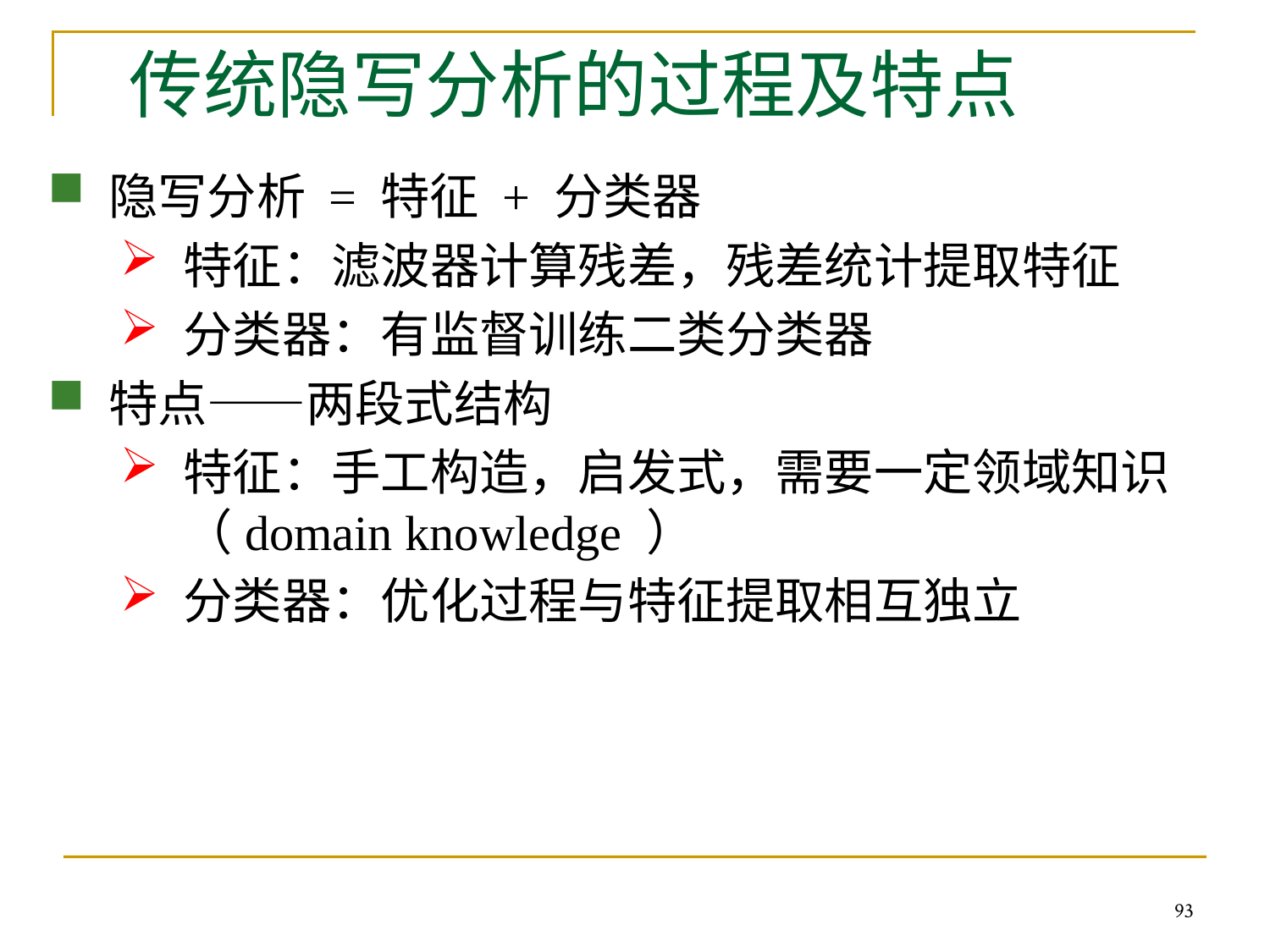

# 传统隐写分析的过程及特点
隐写分析 = 特征 + 分类器
特征：滤波器计算残差，残差统计提取特征
分类器：有监督训练二类分类器
特点——两段式结构
特征：手工构造，启发式，需要一定领域知识（domain knowledge ）
分类器：优化过程与特征提取相互独立
93